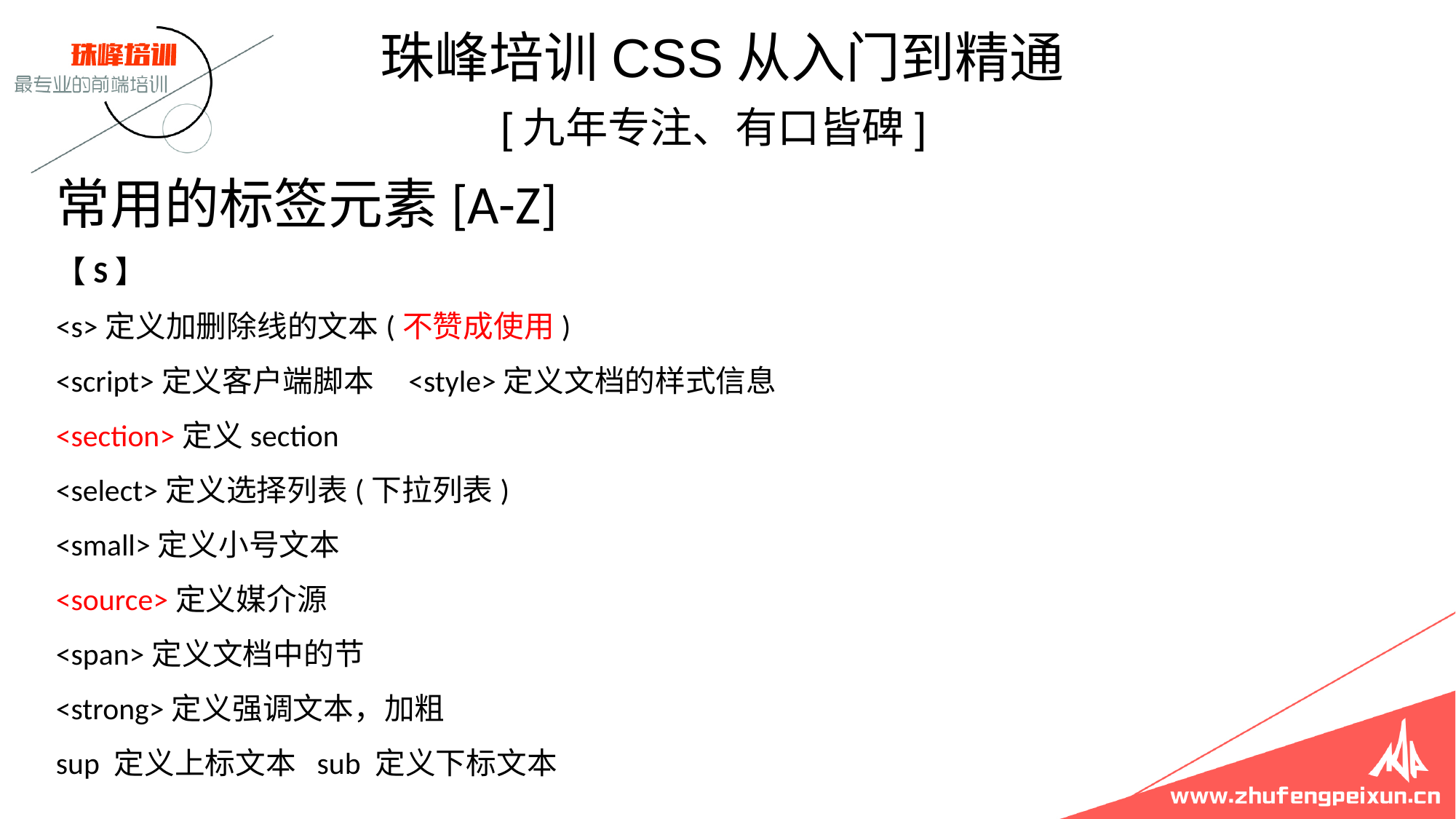

珠峰培训CSS从入门到精通
        [九年专注、有口皆碑]
# 常用的标签元素[A-Z] 【S】 <s>定义加删除线的文本(不赞成使用) <script>定义客户端脚本    <style>定义文档的样式信息 <section>定义section <select>定义选择列表(下拉列表) <small>定义小号文本 <source>定义媒介源 <span>定义文档中的节 <strong>定义强调文本，加粗 sup 定义上标文本  sub 定义下标文本